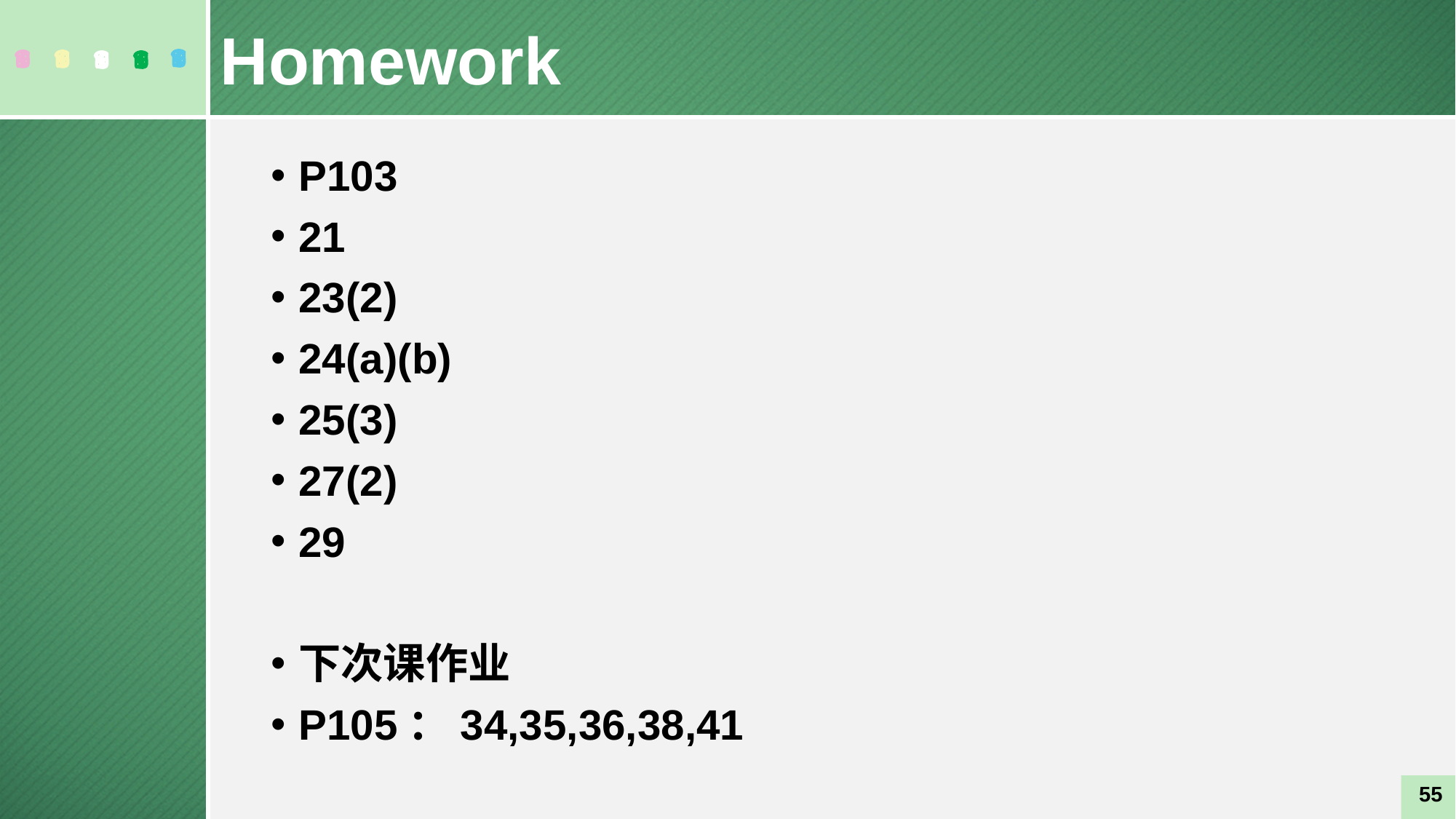

Homework

P103
21
23(2)
24(a)(b)
25(3)
27(2)
29

下次课作业
P105：34,35,36,38,41

55